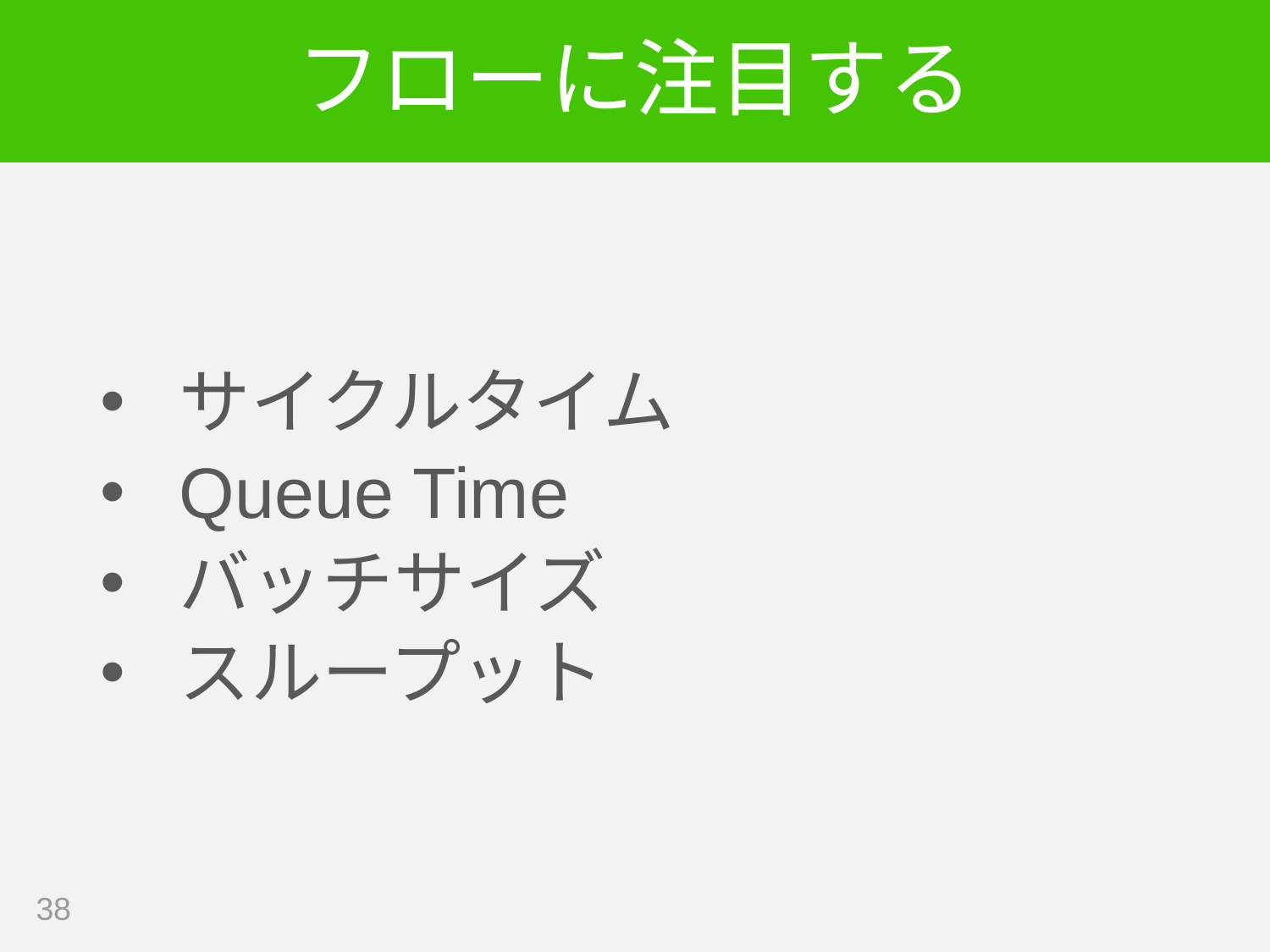

# フローに注目する
サイクルタイム
Queue Time
バッチサイズ
スループット
38